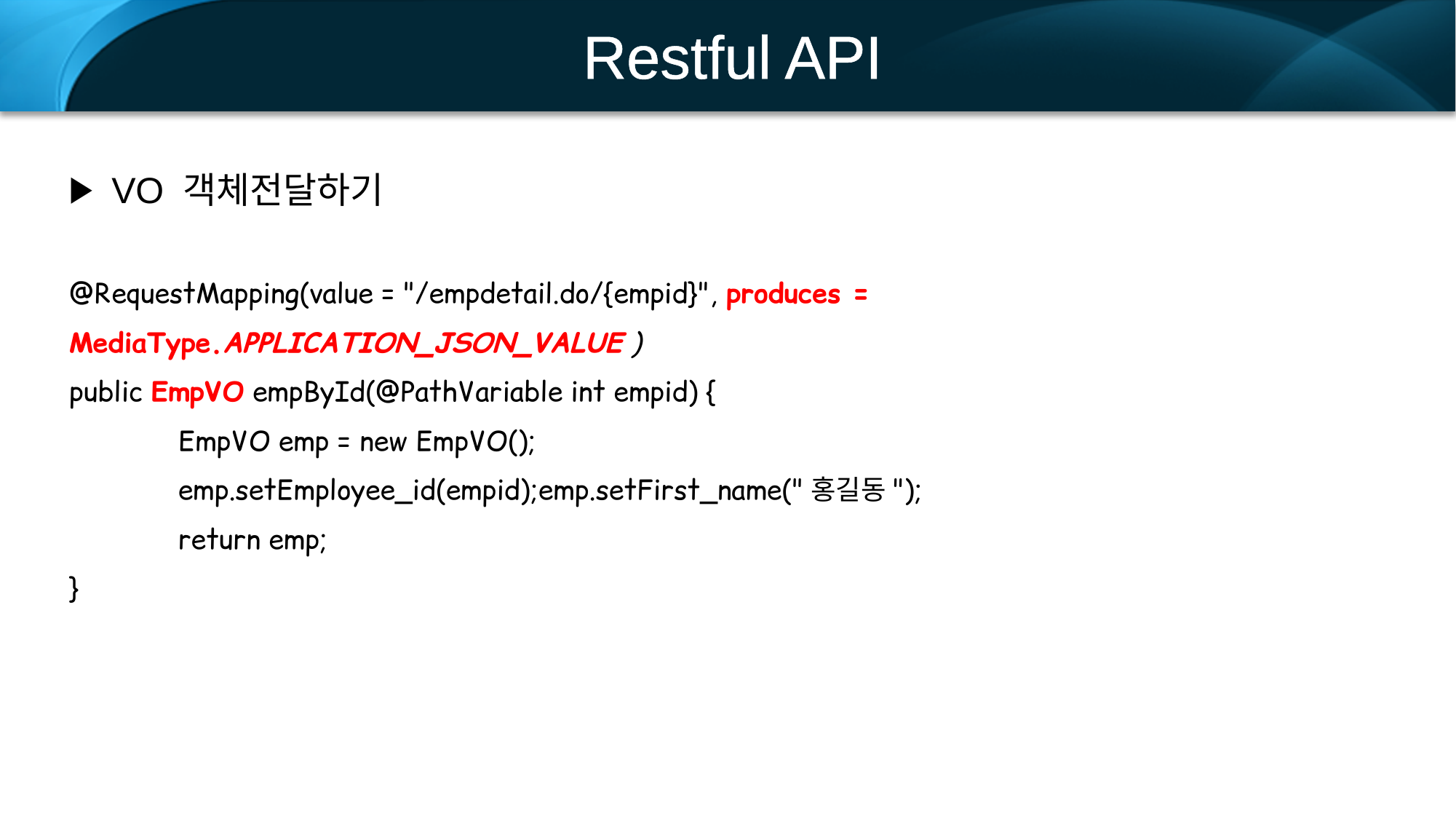

Restful API
VO 객체전달하기

@RequestMapping(value = "/empdetail.do/{empid}", produces = MediaType.APPLICATION_JSON_VALUE )
public EmpVO empById(@PathVariable int empid) {
	EmpVO emp = new EmpVO();
	emp.setEmployee_id(empid);emp.setFirst_name("홍길동");
	return emp;
}